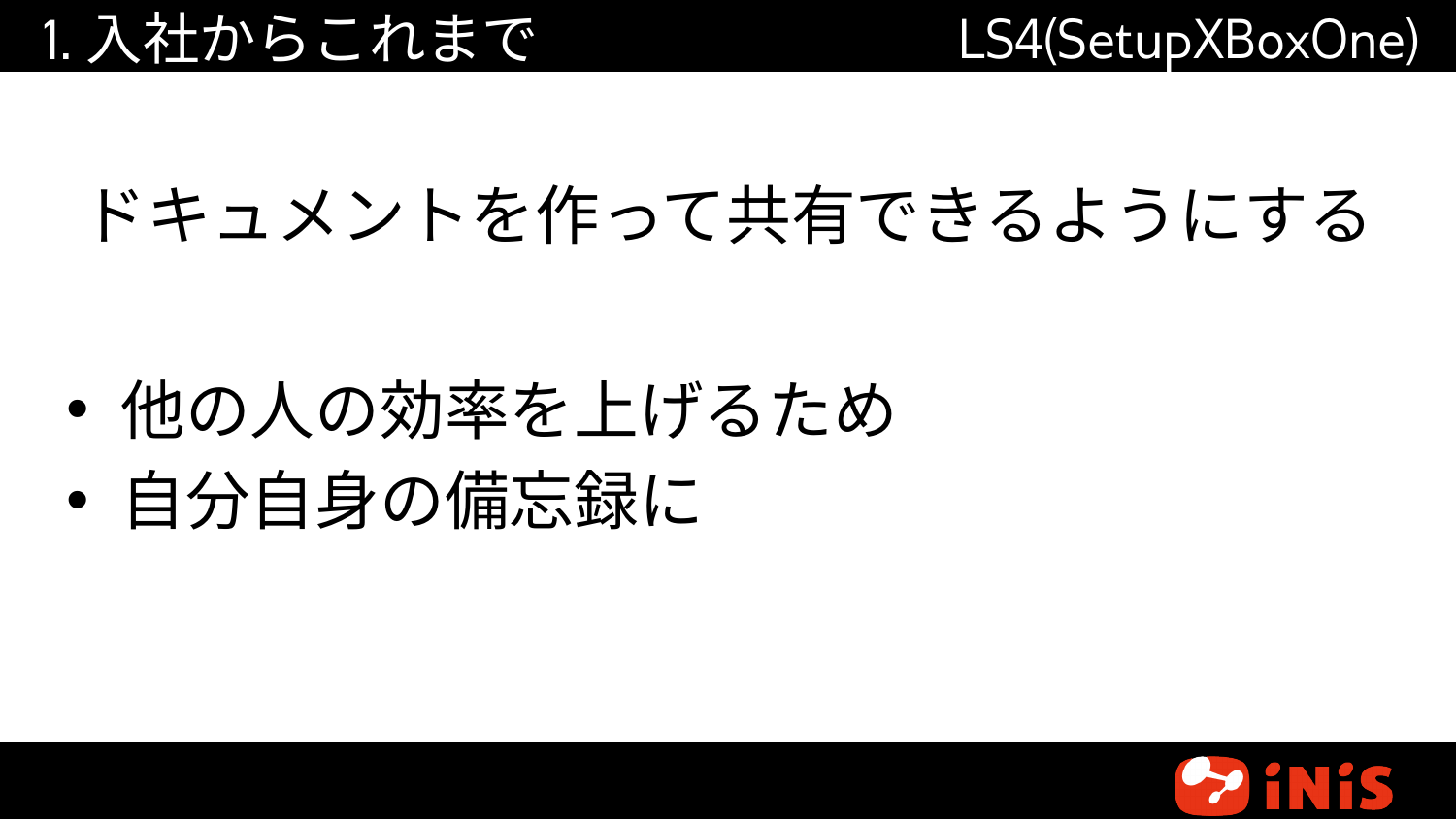

LS4(SetupXBoxOne)
# 1.入社からこれまで
ドキュメントを作って共有できるようにする
他の人の効率を上げるため
自分自身の備忘録に